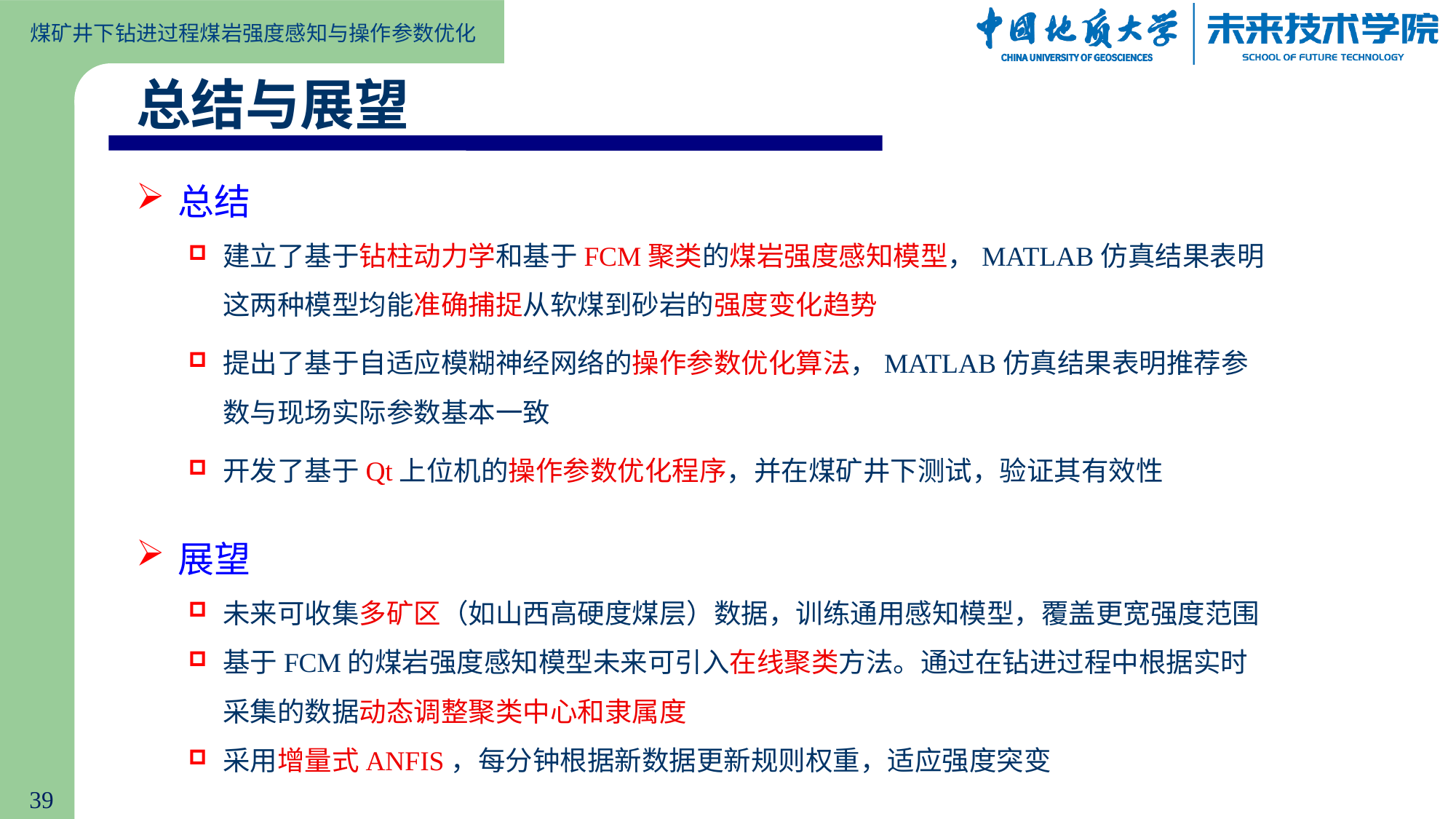

总结与展望
总结
建立了基于钻柱动力学和基于FCM聚类的煤岩强度感知模型，MATLAB仿真结果表明这两种模型均能准确捕捉从软煤到砂岩的强度变化趋势
提出了基于自适应模糊神经网络的操作参数优化算法，MATLAB仿真结果表明推荐参数与现场实际参数基本一致
开发了基于Qt上位机的操作参数优化程序，并在煤矿井下测试，验证其有效性
展望
未来可收集多矿区（如山西高硬度煤层）数据，训练通用感知模型，覆盖更宽强度范围
基于FCM的煤岩强度感知模型未来可引入在线聚类方法。通过在钻进过程中根据实时采集的数据动态调整聚类中心和隶属度
采用增量式ANFIS，每分钟根据新数据更新规则权重，适应强度突变
39